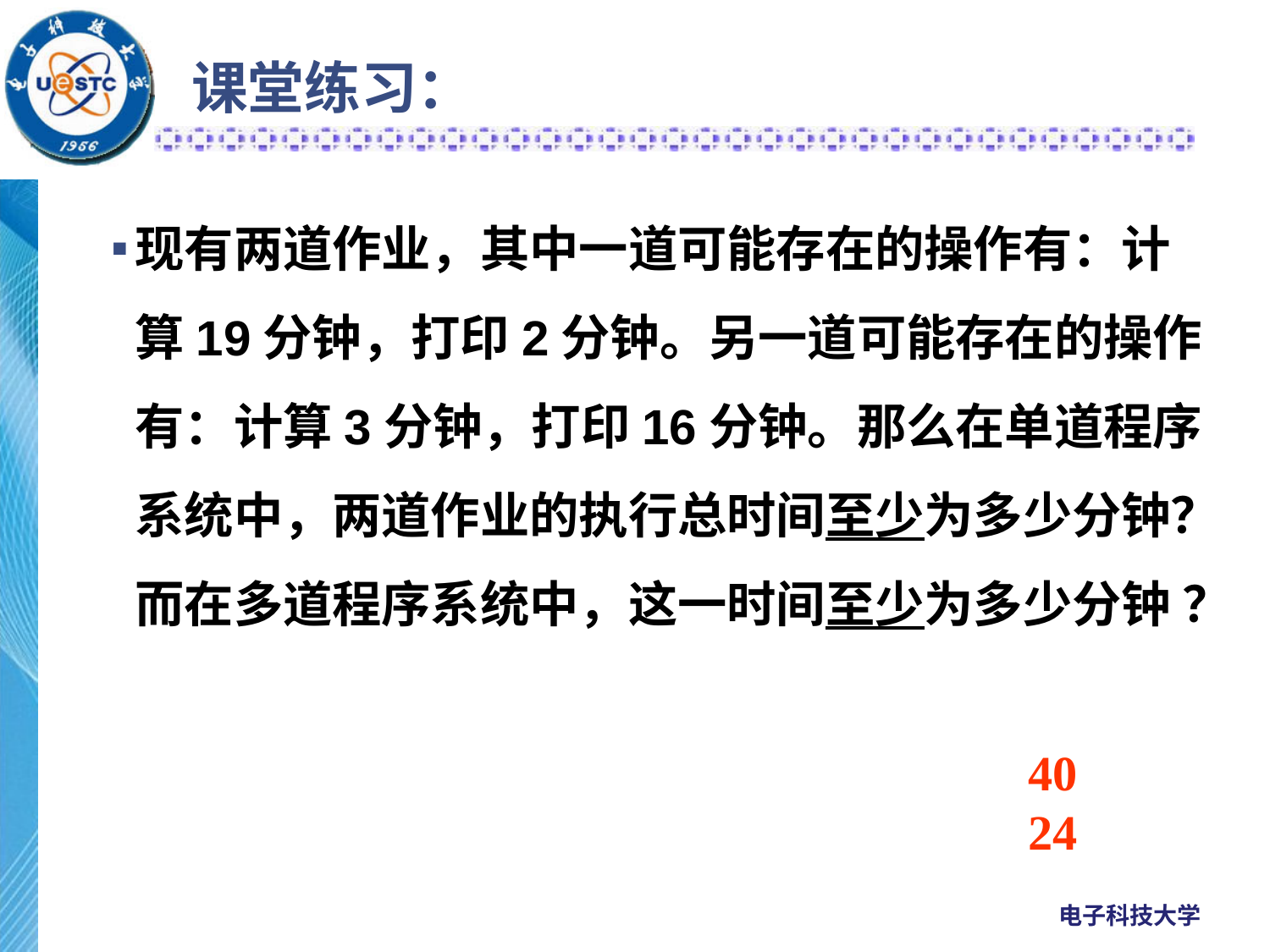

# 课堂练习：
现有两道作业，其中一道可能存在的操作有：计算19分钟，打印2分钟。另一道可能存在的操作有：计算3分钟，打印16分钟。那么在单道程序系统中，两道作业的执行总时间至少为多少分钟？而在多道程序系统中，这一时间至少为多少分钟 ？

40   24